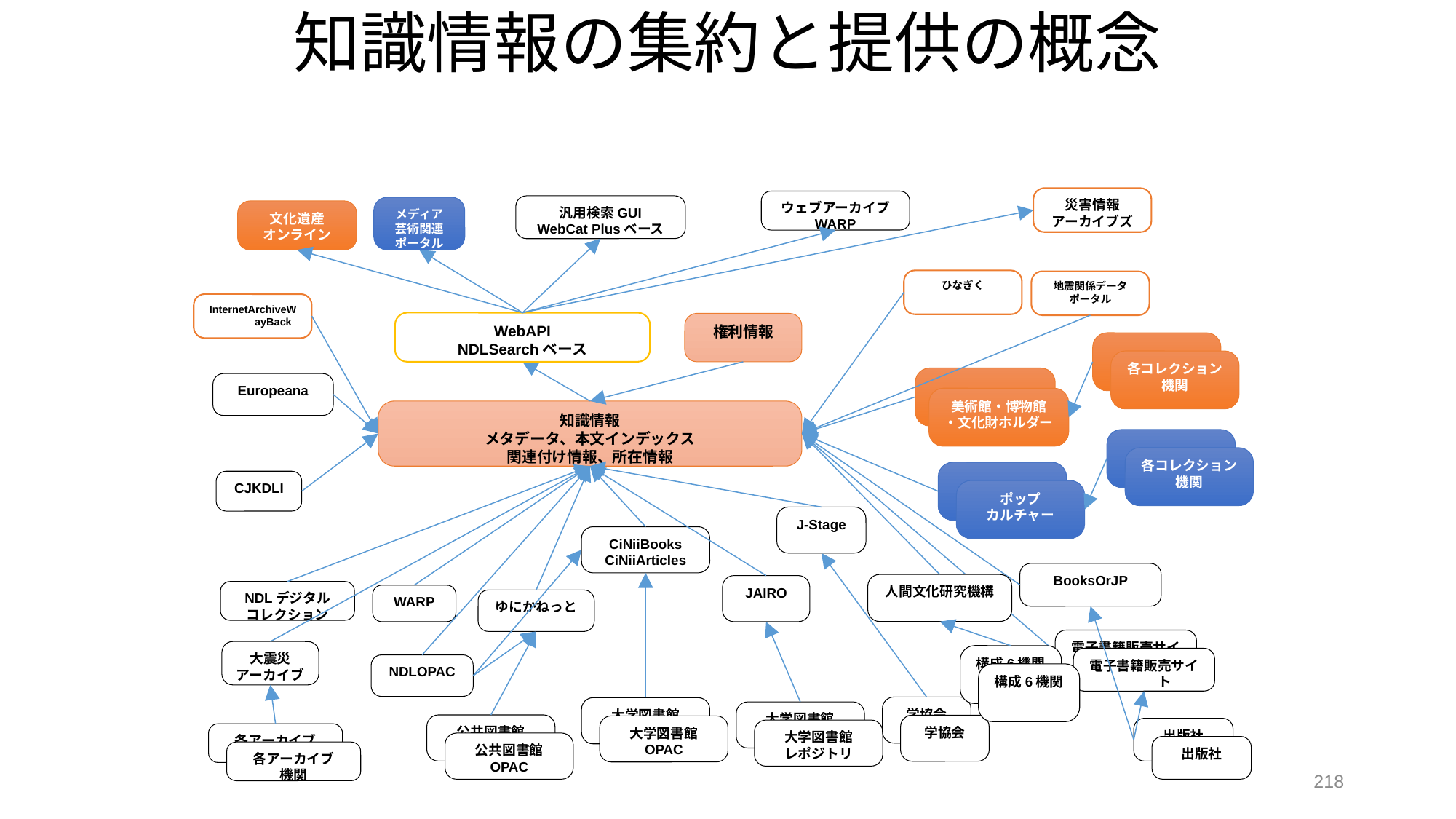

# 知識情報の集約と提供の概念
災害情報
アーカイブズ
ウェブアーカイブ
WARP
汎用検索GUI
WebCat Plusベース
メディア
芸術関連
ポータル
文化遺産
オンライン
ひなぎく
地震関係データ
ポータル
InternetArchiveWayBack
WebAPI
NDLSearchベース
権利情報

各コレクション
機関

Europeana
美術館・博物館
・文化財ホルダー
知識情報
メタデータ、本文インデックス
関連付け情報、所在情報

各コレクション
機関

CJKDLI
ポップ
カルチャー
J-Stage
CiNiiBooks
CiNiiArticles
BooksOrJP
人間文化研究機構
JAIRO
NDLデジタル
コレクション
WARP
ゆにかねっと
電子書籍販売サイト
大震災
アーカイブ
構成6機関
電子書籍販売サイト
NDLOPAC
構成6機関
学協会
大学図書館
OPAC
大学図書館
レポジトリ
公共図書館
OPAC
学協会
大学図書館
OPAC
出版社
大学図書館
レポジトリ
各アーカイブ
機関
公共図書館
OPAC
出版社
各アーカイブ
機関

218